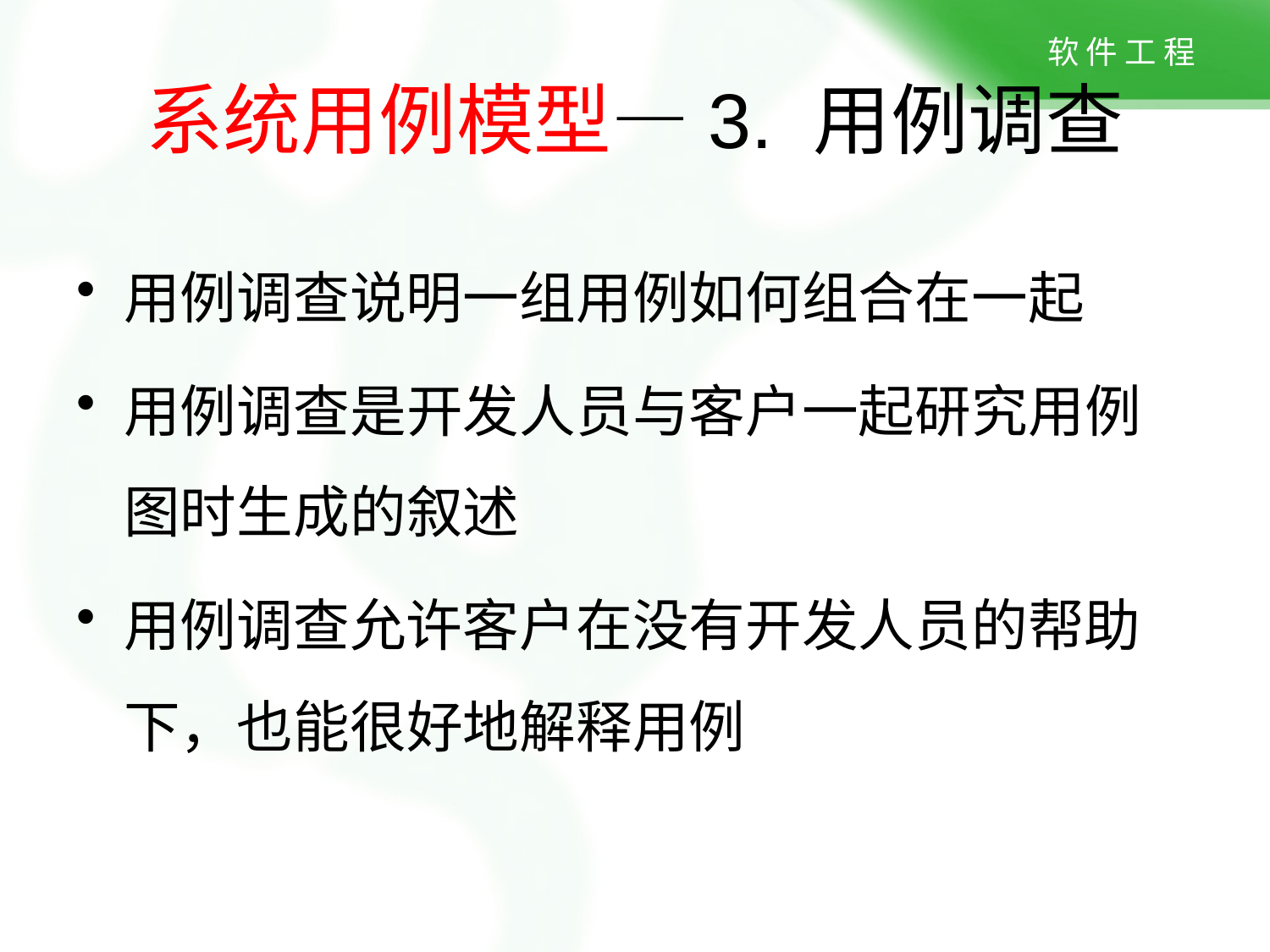

# 系统用例模型—3. 用例调查
用例调查说明一组用例如何组合在一起
用例调查是开发人员与客户一起研究用例图时生成的叙述
用例调查允许客户在没有开发人员的帮助下，也能很好地解释用例